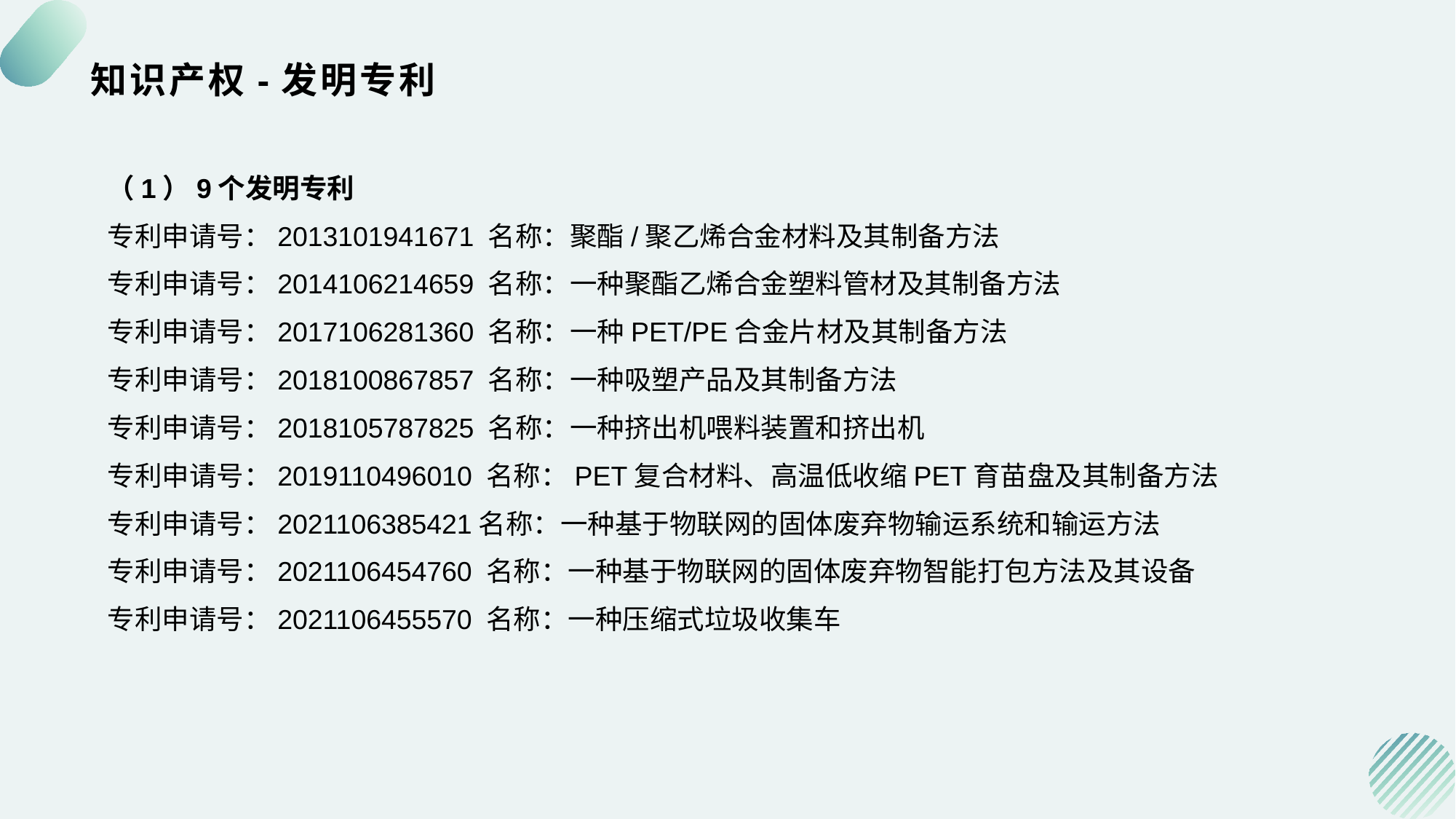

# 知识产权-发明专利
（1）9个发明专利
专利申请号：2013101941671 名称：聚酯/聚乙烯合金材料及其制备方法
专利申请号：2014106214659 名称：一种聚酯乙烯合金塑料管材及其制备方法
专利申请号：2017106281360 名称：一种PET/PE合金片材及其制备方法
专利申请号：2018100867857 名称：一种吸塑产品及其制备方法
专利申请号：2018105787825 名称：一种挤出机喂料装置和挤出机
专利申请号：2019110496010 名称：PET复合材料、高温低收缩PET育苗盘及其制备方法
专利申请号：2021106385421名称：一种基于物联网的固体废弃物输运系统和输运方法
专利申请号：2021106454760 名称：一种基于物联网的固体废弃物智能打包方法及其设备
专利申请号：2021106455570 名称：一种压缩式垃圾收集车